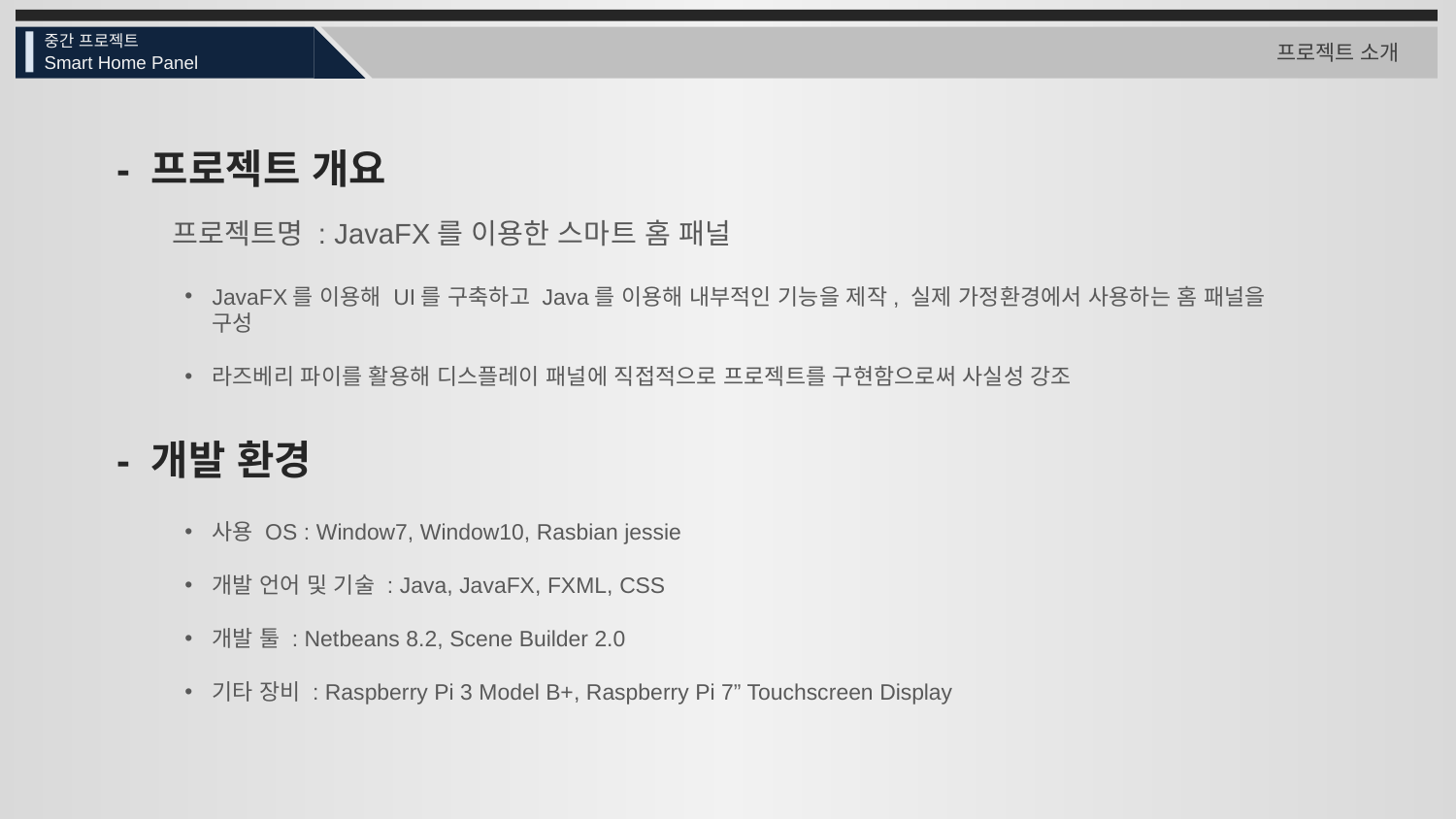

중간 프로젝트

프로젝트 소개
Smart Home Panel
- 프로젝트 개요
프로젝트명 : JavaFX를 이용한 스마트 홈 패널
JavaFX를 이용해 UI를 구축하고 Java를 이용해 내부적인 기능을 제작, 실제 가정환경에서 사용하는 홈 패널을 구성

라즈베리 파이를 활용해 디스플레이 패널에 직접적으로 프로젝트를 구현함으로써 사실성 강조
- 개발 환경
사용 OS : Window7, Window10, Rasbian jessie
개발 언어 및 기술 : Java, JavaFX, FXML, CSS
개발 툴 : Netbeans 8.2, Scene Builder 2.0
기타 장비 : Raspberry Pi 3 Model B+, Raspberry Pi 7” Touchscreen Display